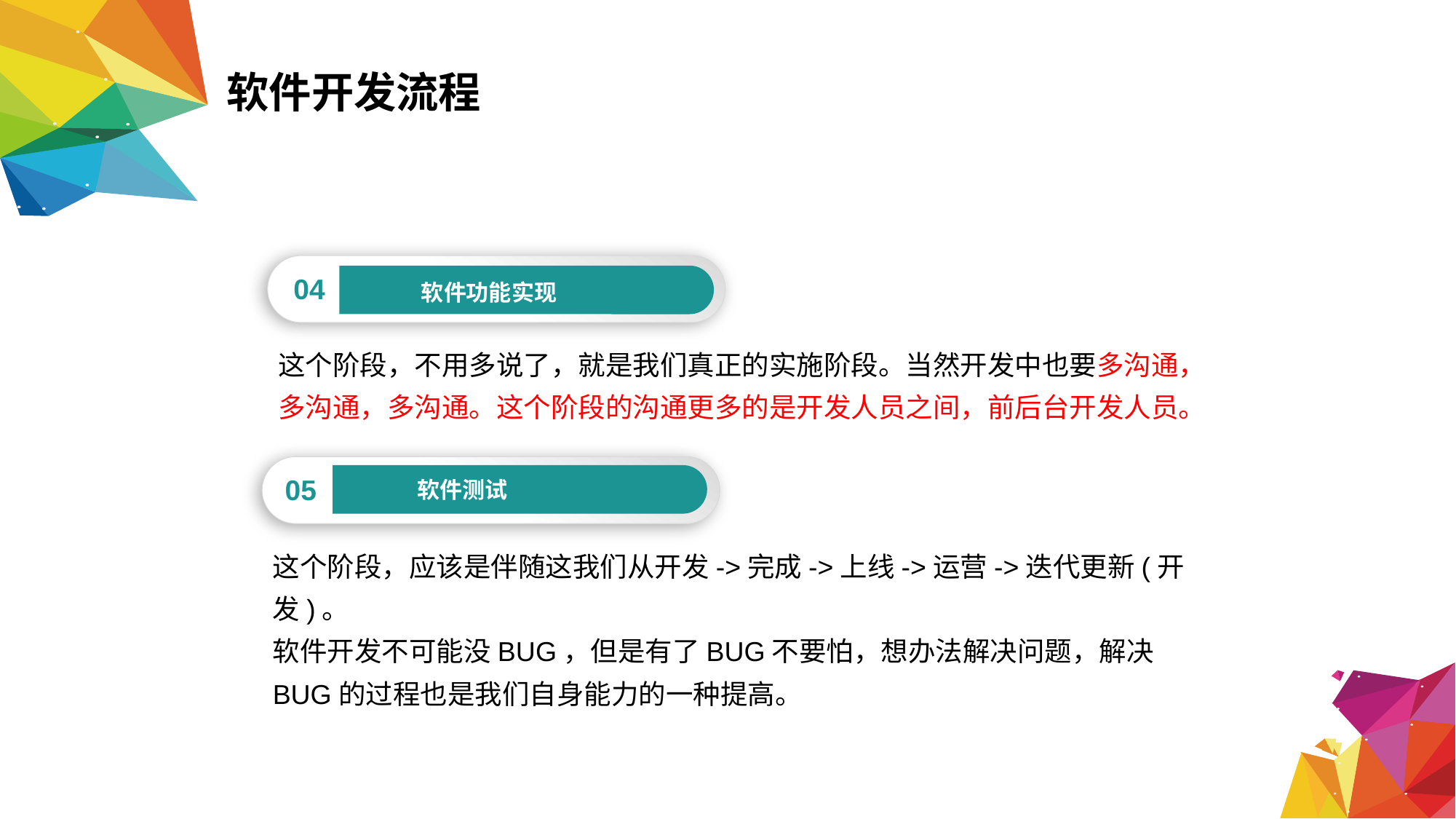

软件开发流程

04
软件功能实现
这个阶段，不用多说了，就是我们真正的实施阶段。当然开发中也要多沟通，多沟通，多沟通。这个阶段的沟通更多的是开发人员之间，前后台开发人员。

课程考核要求

05
软件测试
这个阶段，应该是伴随这我们从开发->完成->上线->运营->迭代更新(开发)。
软件开发不可能没BUG，但是有了BUG不要怕，想办法解决问题，解决BUG的过程也是我们自身能力的一种提高。
软件完成测试
课程考核要求